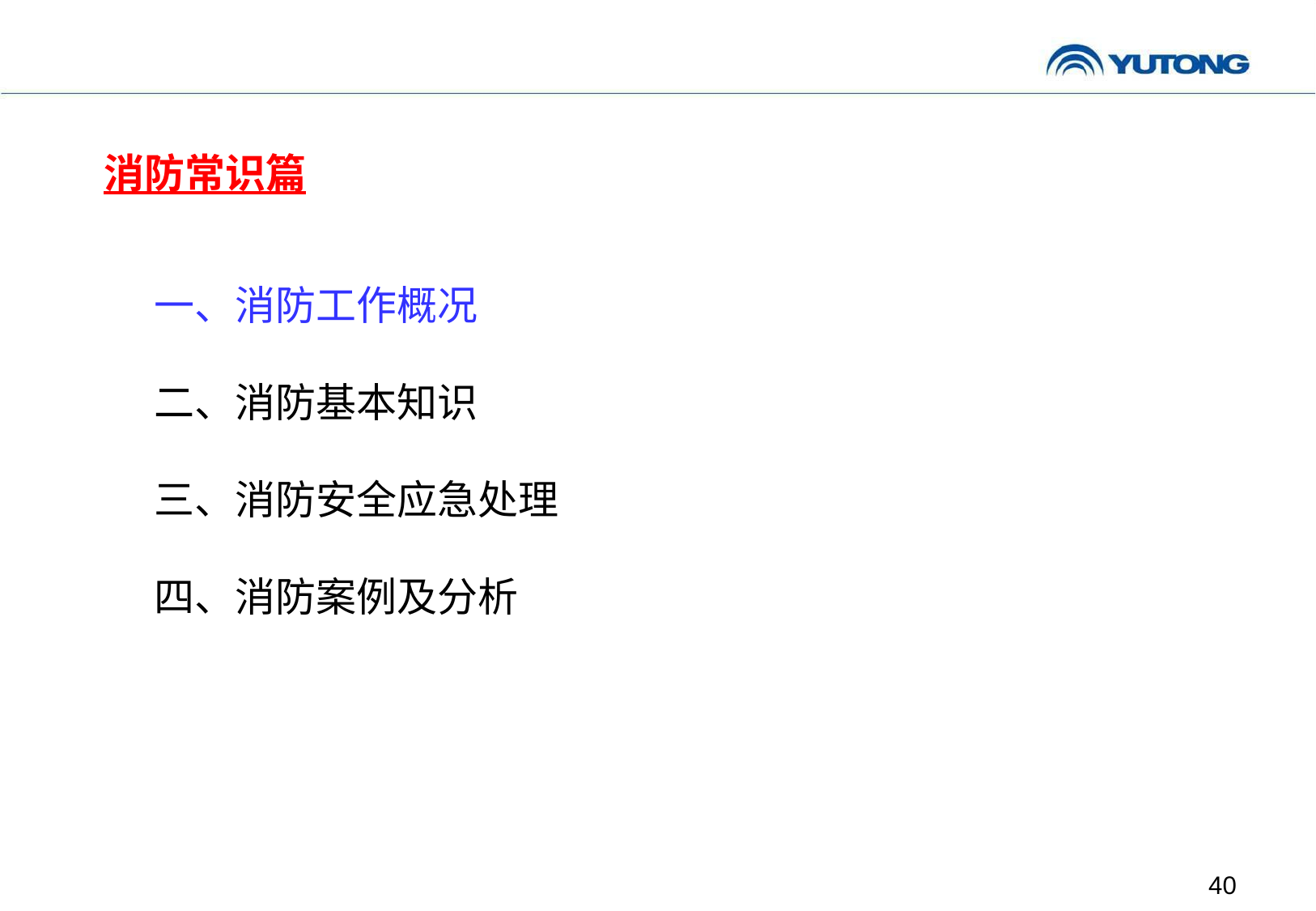

消防常识篇
一、消防工作概况

二、消防基本知识

三、消防安全应急处理

四、消防案例及分析

40